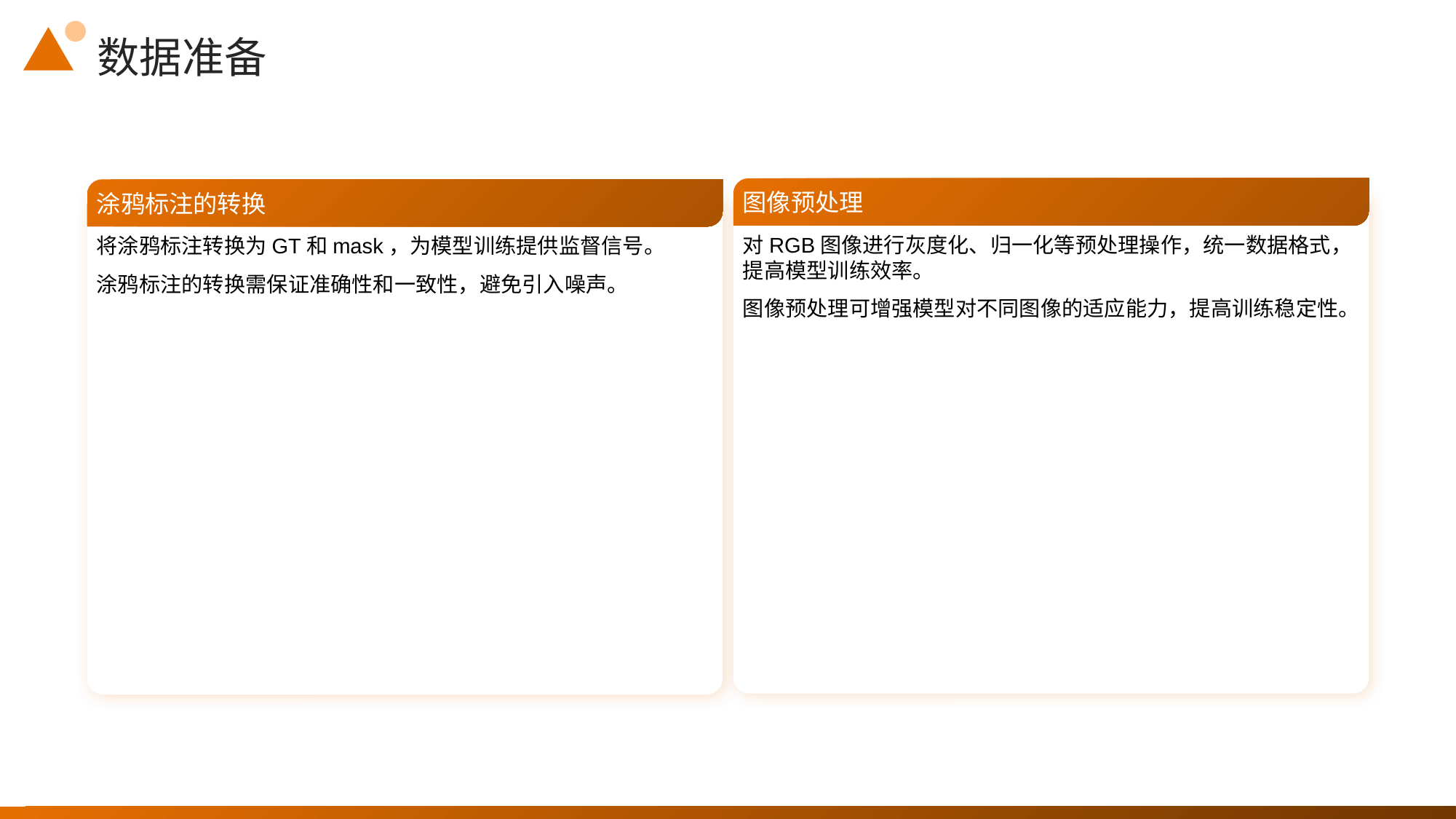

数据准备

图像预处理
涂鸦标注的转换

对RGB图像进行灰度化、归一化等预处理操作，统一数据格式，提高模型训练效率。
图像预处理可增强模型对不同图像的适应能力，提高训练稳定性。
将涂鸦标注转换为GT和mask，为模型训练提供监督信号。
涂鸦标注的转换需保证准确性和一致性，避免引入噪声。